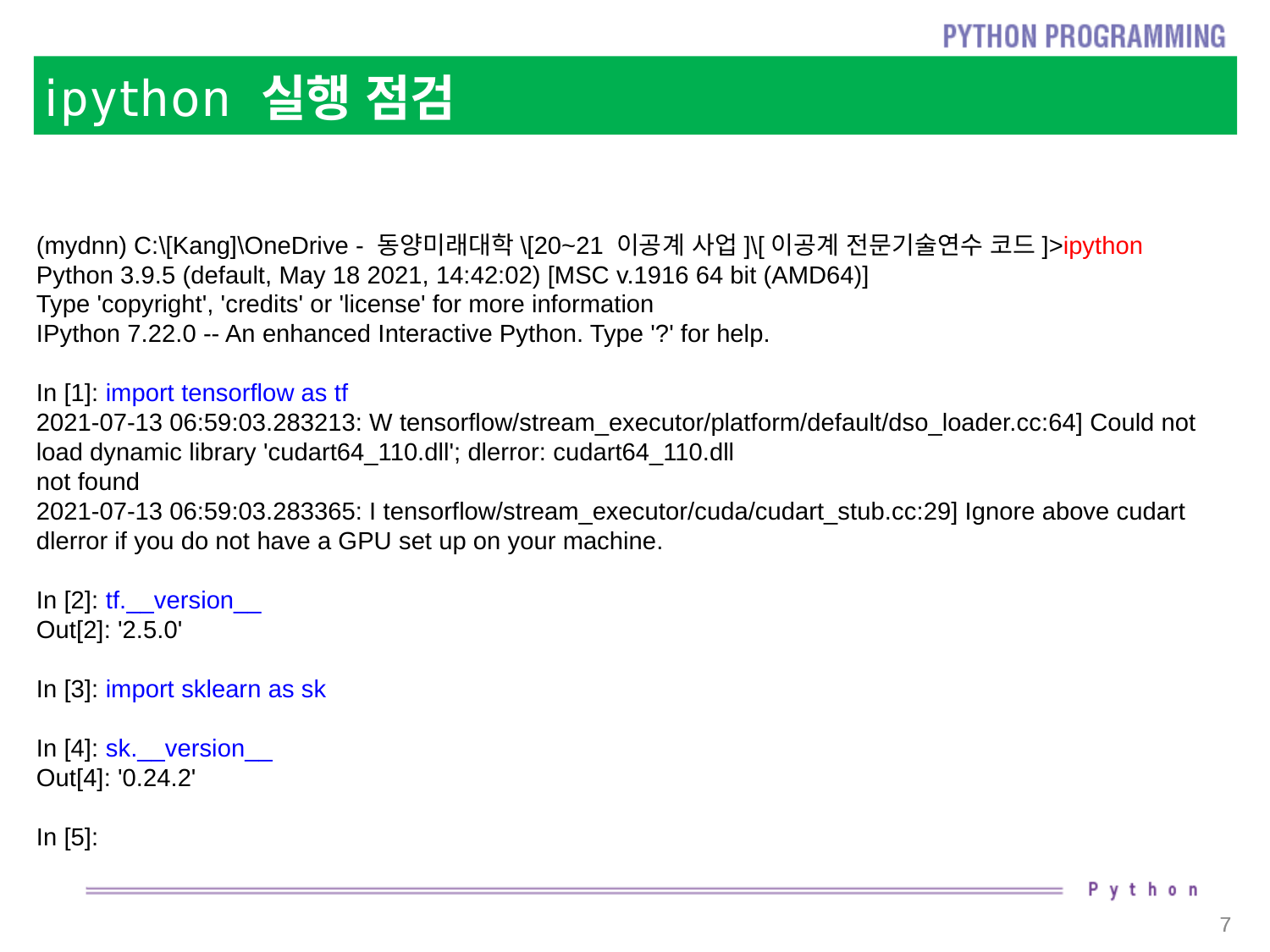

# ipython 실행 점검

(mydnn) C:\[Kang]\OneDrive - 동양미래대학\[20~21 이공계 사업]\[이공계 전문기술연수 코드]>ipython
Python 3.9.5 (default, May 18 2021, 14:42:02) [MSC v.1916 64 bit (AMD64)]
Type 'copyright', 'credits' or 'license' for more information
IPython 7.22.0 -- An enhanced Interactive Python. Type '?' for help.

In [1]: import tensorflow as tf
2021-07-13 06:59:03.283213: W tensorflow/stream_executor/platform/default/dso_loader.cc:64] Could not load dynamic library 'cudart64_110.dll'; dlerror: cudart64_110.dll
not found
2021-07-13 06:59:03.283365: I tensorflow/stream_executor/cuda/cudart_stub.cc:29] Ignore above cudart dlerror if you do not have a GPU set up on your machine.

In [2]: tf.__version__
Out[2]: '2.5.0'

In [3]: import sklearn as sk

In [4]: sk.__version__
Out[4]: '0.24.2'

In [5]:
7